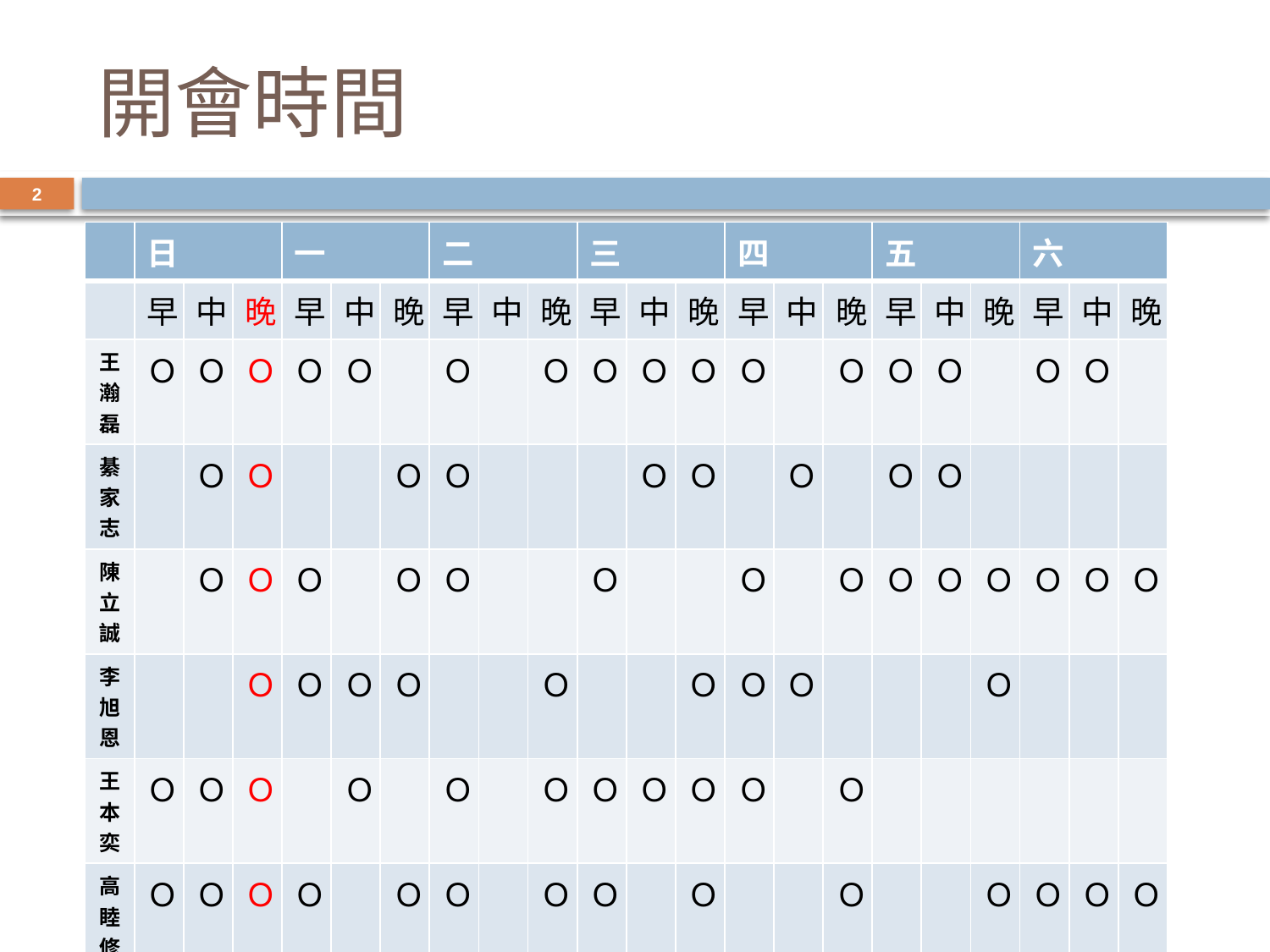

# 開會時間
2
|  | 日 |  |  | 一 |  |  | 二 |  |  | 三 |  |  | 四 |  |  | 五 |  |  | 六 |  |  |
| --- | --- | --- | --- | --- | --- | --- | --- | --- | --- | --- | --- | --- | --- | --- | --- | --- | --- | --- | --- | --- | --- |
|  | 早 | 中 | 晚 | 早 | 中 | 晚 | 早 | 中 | 晚 | 早 | 中 | 晚 | 早 | 中 | 晚 | 早 | 中 | 晚 | 早 | 中 | 晚 |
| 王瀚磊 | Ｏ | Ｏ | Ｏ | Ｏ | Ｏ |  | Ｏ |  | Ｏ | Ｏ | Ｏ | Ｏ | Ｏ |  | Ｏ | Ｏ | Ｏ |  | Ｏ | Ｏ |  |
| 綦家志 |  | Ｏ | Ｏ |  |  | Ｏ | Ｏ |  |  |  | Ｏ | Ｏ |  | Ｏ |  | Ｏ | Ｏ |  |  |  |  |
| 陳立誠 |  | Ｏ | Ｏ | Ｏ |  | Ｏ | Ｏ |  |  | Ｏ |  |  | Ｏ |  | Ｏ | Ｏ | Ｏ | Ｏ | Ｏ | Ｏ | Ｏ |
| 李旭恩 |  |  | Ｏ | Ｏ | Ｏ | Ｏ |  |  | Ｏ |  |  | Ｏ | Ｏ | Ｏ |  |  |  | Ｏ |  |  |  |
| 王本奕 | Ｏ | Ｏ | Ｏ |  | Ｏ |  | Ｏ |  | Ｏ | Ｏ | Ｏ | Ｏ | Ｏ |  | Ｏ |  |  |  |  |  |  |
| 高睦修 | Ｏ | Ｏ | Ｏ | Ｏ |  | Ｏ | Ｏ |  | Ｏ | Ｏ |  | Ｏ |  |  | Ｏ |  |  | Ｏ | Ｏ | Ｏ | Ｏ |
|  | 3 | 5 | 6 | 4 | 3 | 4 | 5 | 0 | 4 | 4 | 3 | 5 | 4 | 2 | 4 | 3 | 3 | 3 | 3 | 3 | 2 |